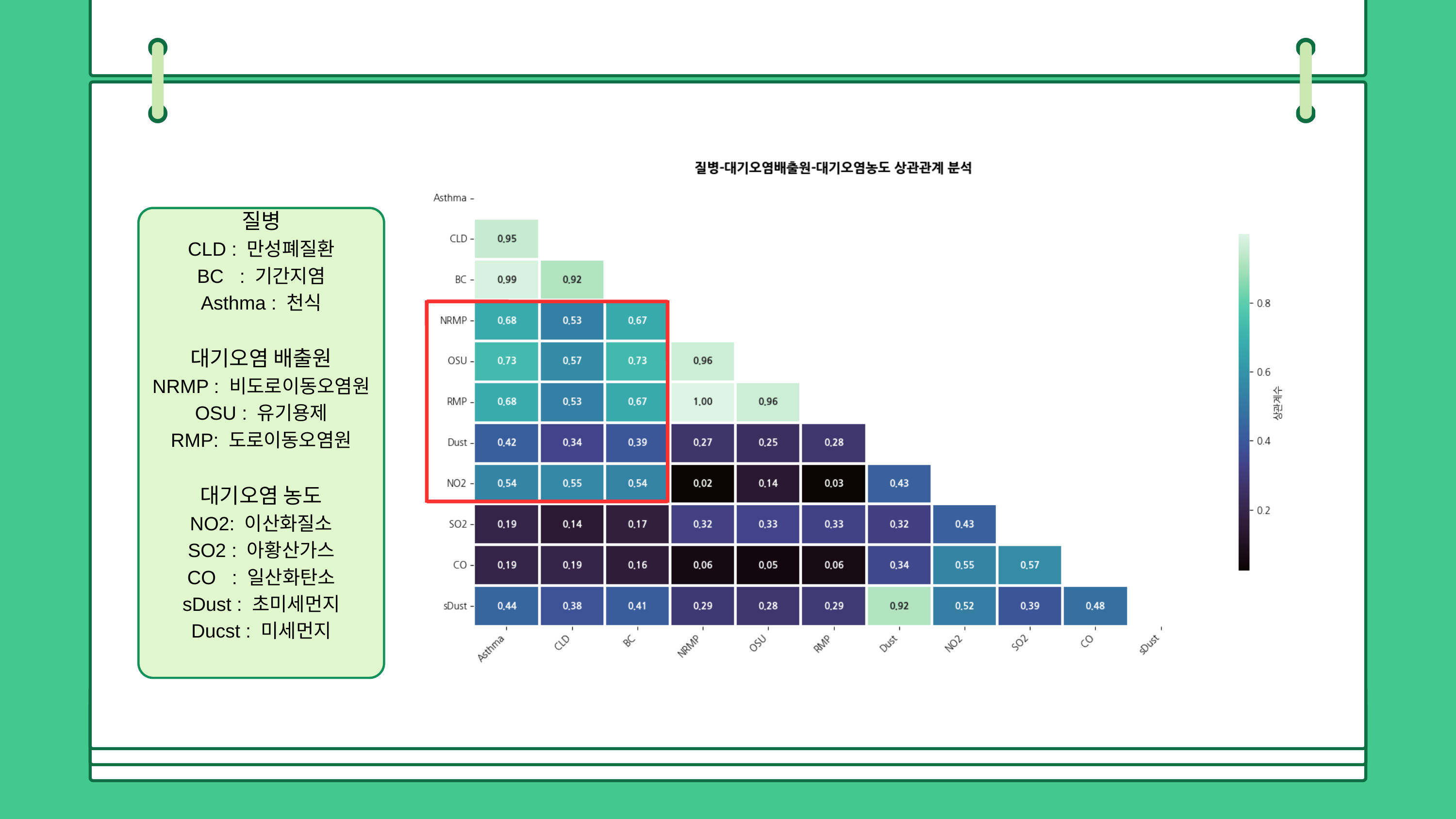

질병
CLD : 만성폐질환
BC   : 기간지염
Asthma : 천식

대기오염 배출원
NRMP : 비도로이동오염원
OSU : 유기용제
RMP: 도로이동오염원

대기오염 농도
NO2: 이산화질소
SO2 : 아황산가스
CO   : 일산화탄소
sDust : 초미세먼지
Ducst : 미세먼지